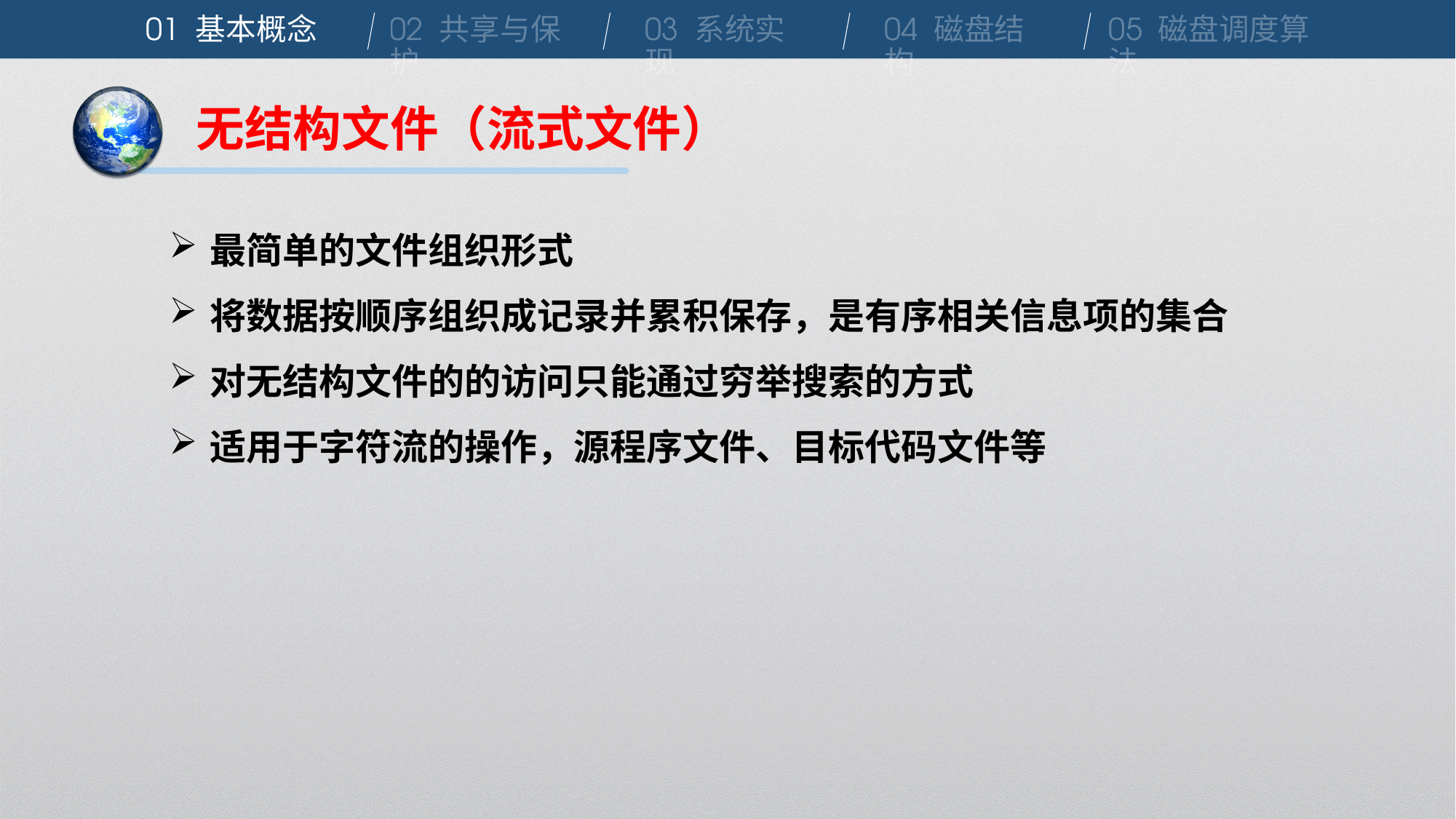

01 基本概念
02 共享与保护
03 系统实现
04 磁盘结构
05 磁盘调度算法
无结构文件（流式文件）
最简单的文件组织形式
将数据按顺序组织成记录并累积保存，是有序相关信息项的集合
对无结构文件的的访问只能通过穷举搜索的方式
适用于字符流的操作，源程序文件、目标代码文件等